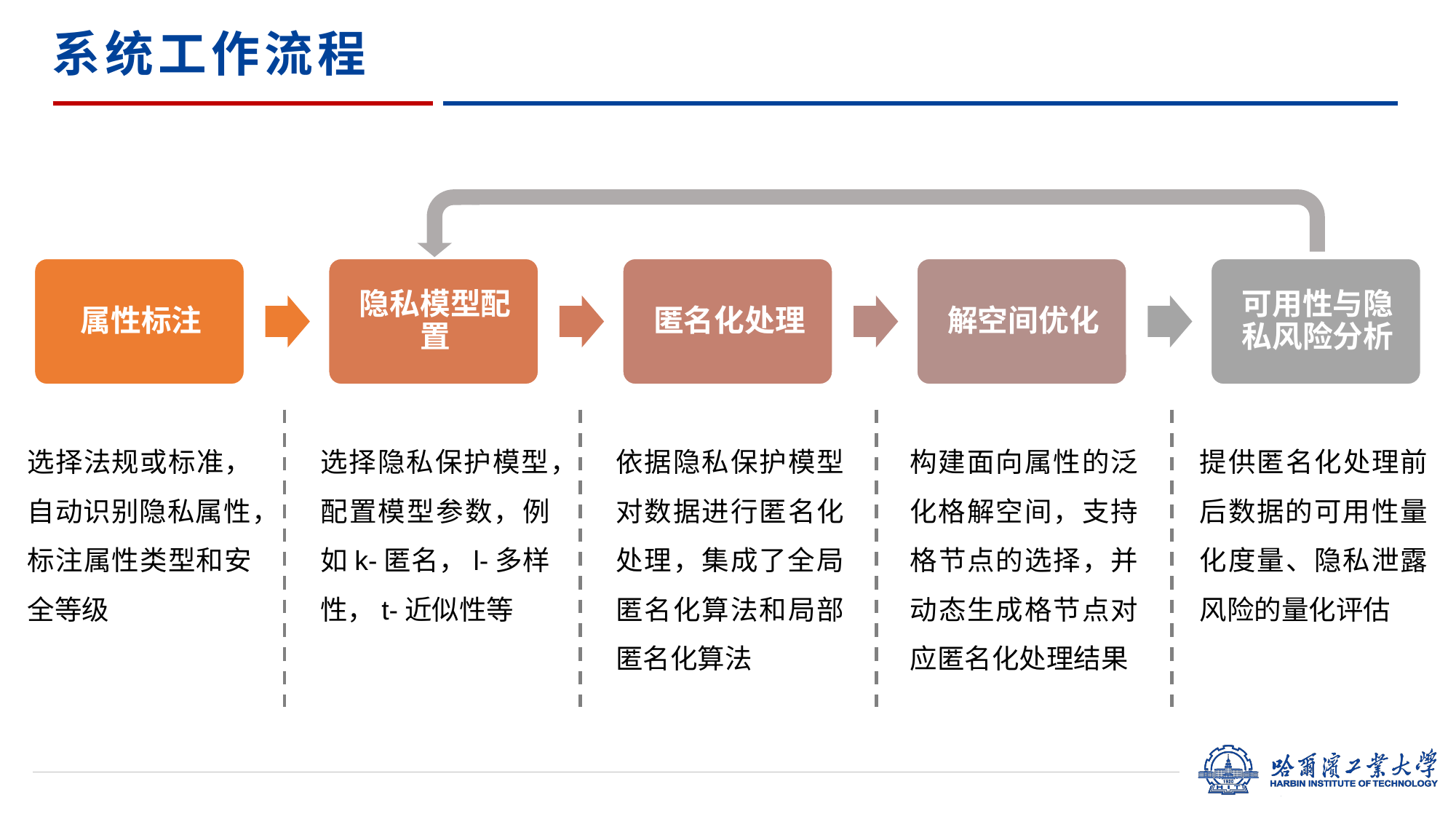

系统工作流程
属性标注

隐私模型配置

匿名化处理

解空间优化

可用性与隐私风险分析

选择法规或标准，自动识别隐私属性，标注属性类型和安全等级
选择隐私保护模型，配置模型参数，例如k-匿名，l-多样性，t-近似性等
依据隐私保护模型对数据进行匿名化处理，集成了全局匿名化算法和局部匿名化算法
构建面向属性的泛化格解空间，支持格节点的选择，并动态生成格节点对应匿名化处理结果
提供匿名化处理前后数据的可用性量化度量、隐私泄露风险的量化评估